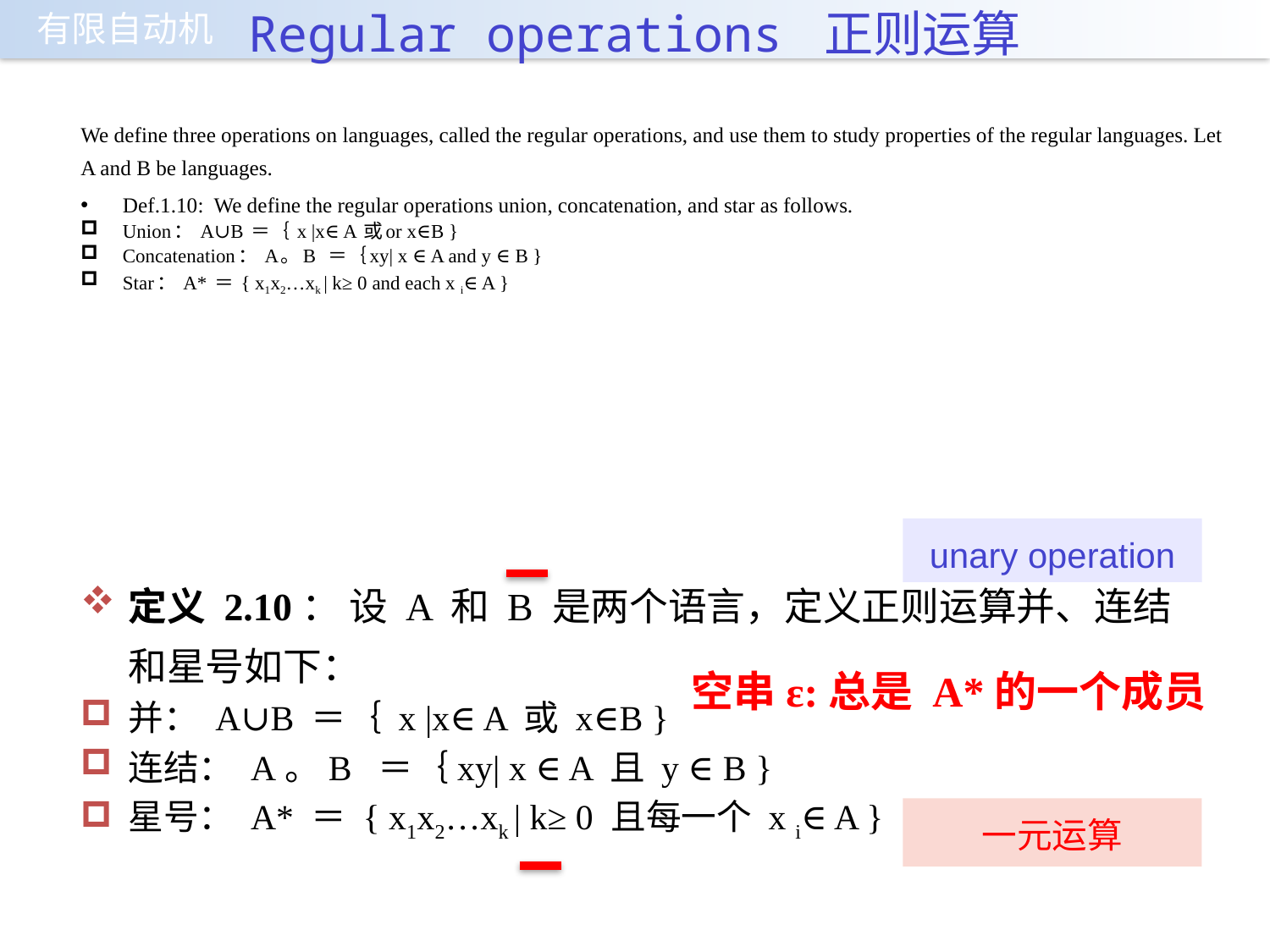

# Regular operations 正则运算
We define three operations on languages, called the regular operations, and use them to study properties of the regular languages. Let A and B be languages.
Def.1.10:  We define the regular operations union, concatenation, and star as follows.
Union： A∪B ＝｛ x |x∈ A 或or x∈B }
Concatenation： A。B  ＝｛xy| x ∈ A and y ∈ B }
Star： A* ＝ { x1x2…xk | k≥ 0 and each x i∈ A }

定义 2.10： 设 A 和 B 是两个语言，定义正则运算并、连结和星号如下：
并： A∪B ＝｛ x |x∈ A 或 x∈B }
连结： A。B  ＝｛xy| x ∈ A 且 y ∈ B }
星号： A* ＝ { x1x2…xk | k≥ 0 且每一个 x i∈ A }

unary operation
空串ε:总是 A*的一个成员
一元运算